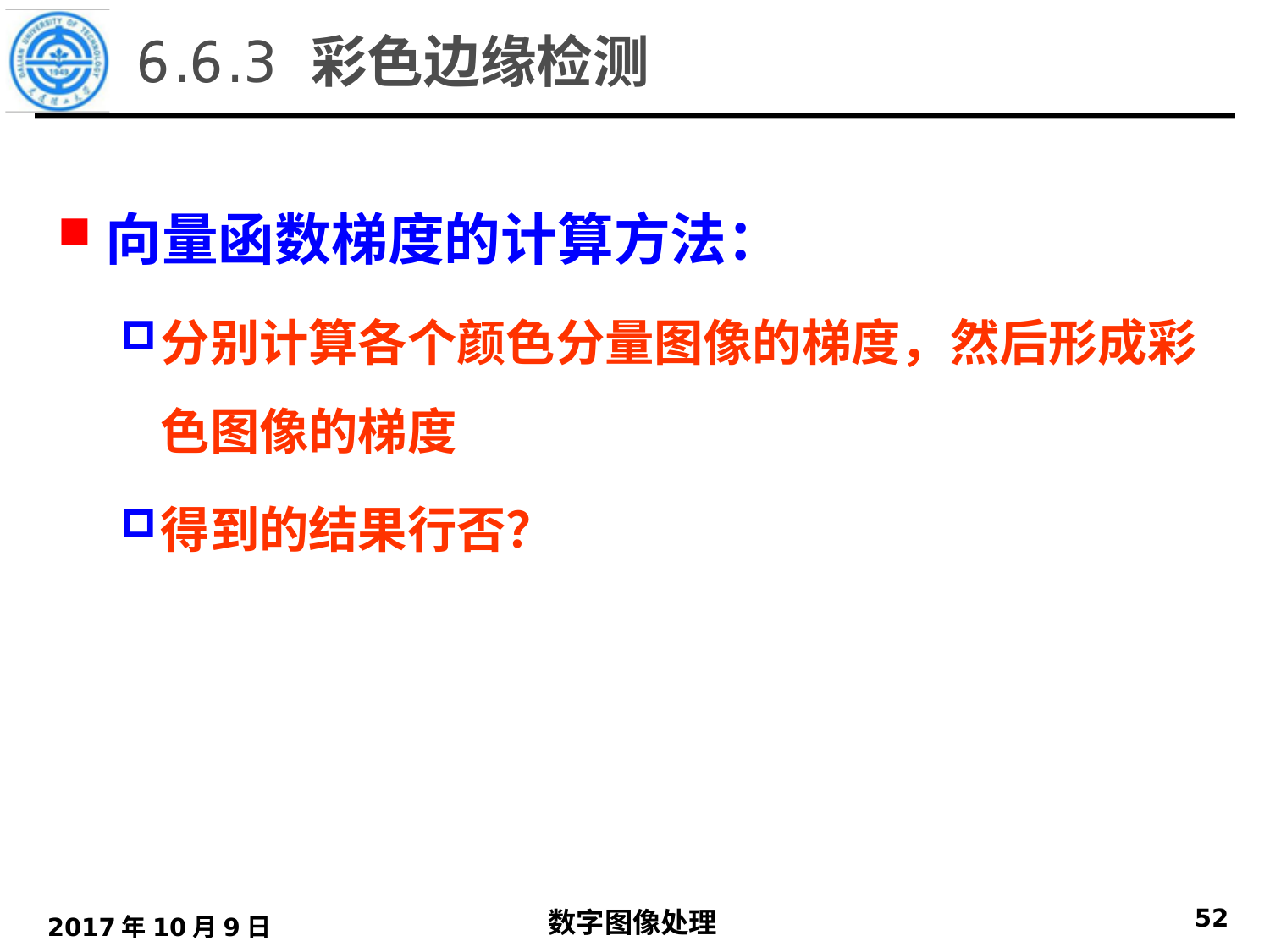

6.6.3 彩色边缘检测
向量函数梯度的计算方法：
分别计算各个颜色分量图像的梯度，然后形成彩色图像的梯度
得到的结果行否？